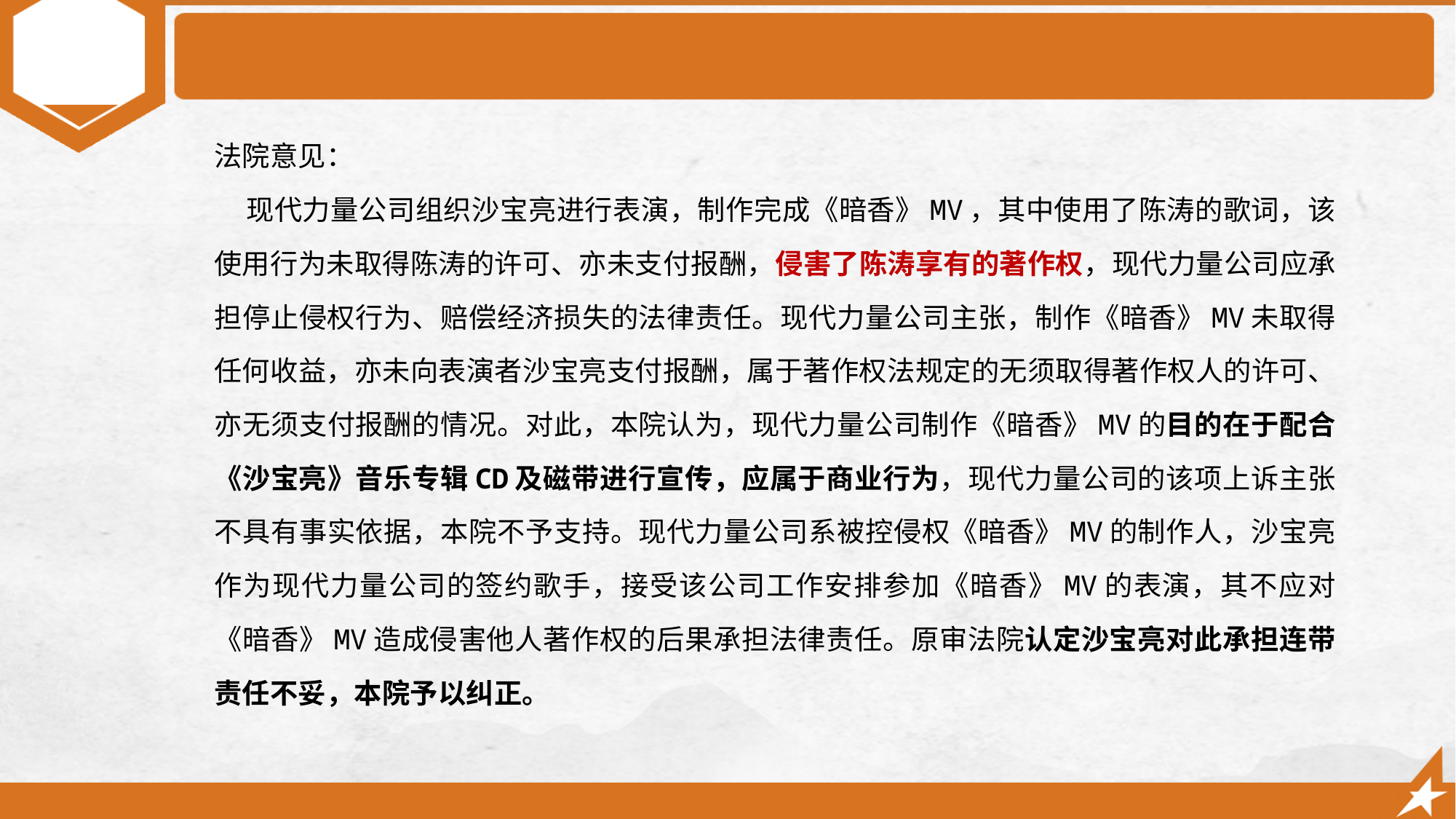

法院意见：
    现代力量公司组织沙宝亮进行表演，制作完成《暗香》MV，其中使用了陈涛的歌词，该使用行为未取得陈涛的许可、亦未支付报酬，侵害了陈涛享有的著作权，现代力量公司应承担停止侵权行为、赔偿经济损失的法律责任。现代力量公司主张，制作《暗香》MV未取得任何收益，亦未向表演者沙宝亮支付报酬，属于著作权法规定的无须取得著作权人的许可、亦无须支付报酬的情况。对此，本院认为，现代力量公司制作《暗香》MV的目的在于配合《沙宝亮》音乐专辑CD及磁带进行宣传，应属于商业行为，现代力量公司的该项上诉主张不具有事实依据，本院不予支持。现代力量公司系被控侵权《暗香》MV的制作人，沙宝亮作为现代力量公司的签约歌手，接受该公司工作安排参加《暗香》MV的表演，其不应对《暗香》MV造成侵害他人著作权的后果承担法律责任。原审法院认定沙宝亮对此承担连带责任不妥，本院予以纠正。